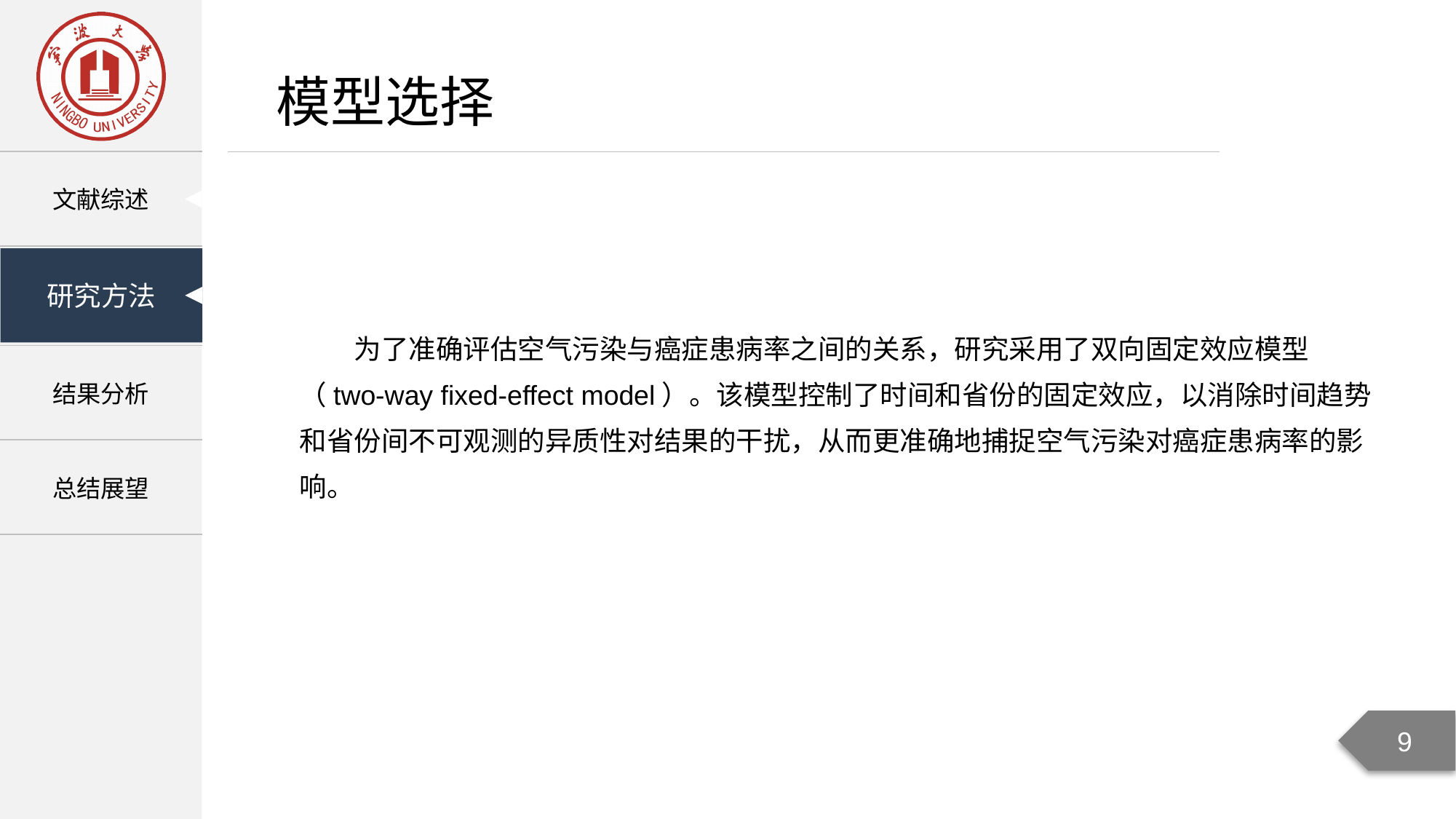

模型选择
为了准确评估空气污染与癌症患病率之间的关系，研究采用了双向固定效应模型（two-way fixed-effect model）。该模型控制了时间和省份的固定效应，以消除时间趋势和省份间不可观测的异质性对结果的干扰，从而更准确地捕捉空气污染对癌症患病率的影响。